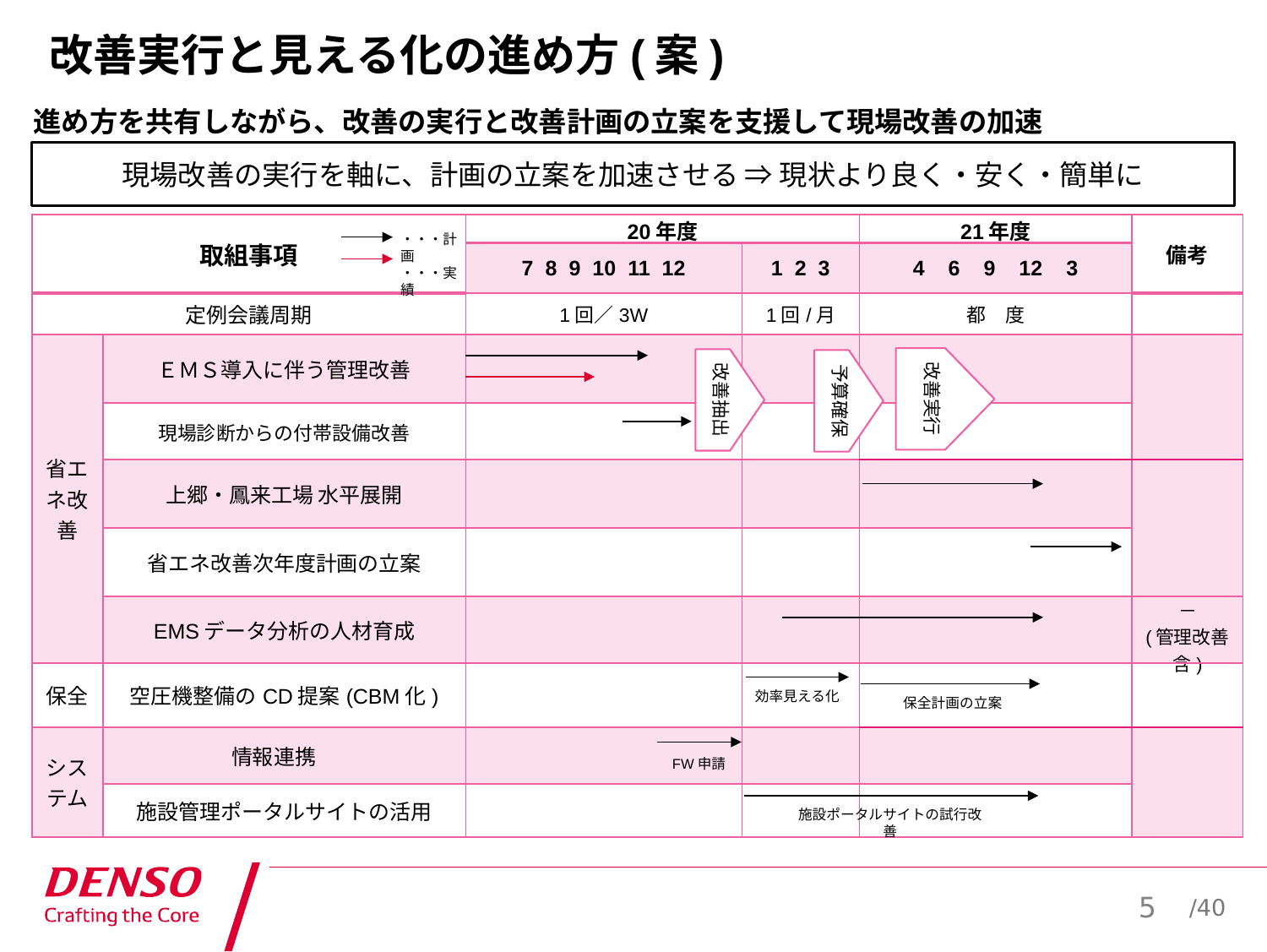

# 改善実行と見える化の進め方(案)
進め方を共有しながら、改善の実行と改善計画の立案を支援して現場改善の加速
現場改善の実行を軸に、計画の立案を加速させる ⇒ 現状より良く・安く・簡単に

| 取組事項 |  | 20年度 |  | 21年度 | 備考 |
| --- | --- | --- | --- | --- | --- |
|  |  | 7 8 9 10 11 12 | 1 2 3 | 4 6 9 12 3 |  |
| 定例会議周期 |  | 1回／3W | 1回/月 | 都　度 |  |
| 省エネ改善 | ＥＭＳ導入に伴う管理改善 |  |  |  |  |
|  | 現場診断からの付帯設備改善 |  |  |  |  |
|  | 上郷・鳳来工場 水平展開 |  |  |  |  |
|  | 省エネ改善次年度計画の立案 |  |  |  |  |
|  | EMSデータ分析の人材育成 |  |  |  | － (管理改善含) |
| 保全 | 空圧機整備のCD提案(CBM化) |  |  |  |  |
| システム | 情報連携 |  |  |  |  |
|  | 施設管理ポータルサイトの活用 |  |  |  |  |
・・・計画
・・・実績
改善実行
改善抽出
予算確保
効率見える化
保全計画の立案
FW申請
施設ポータルサイトの試行改善
5